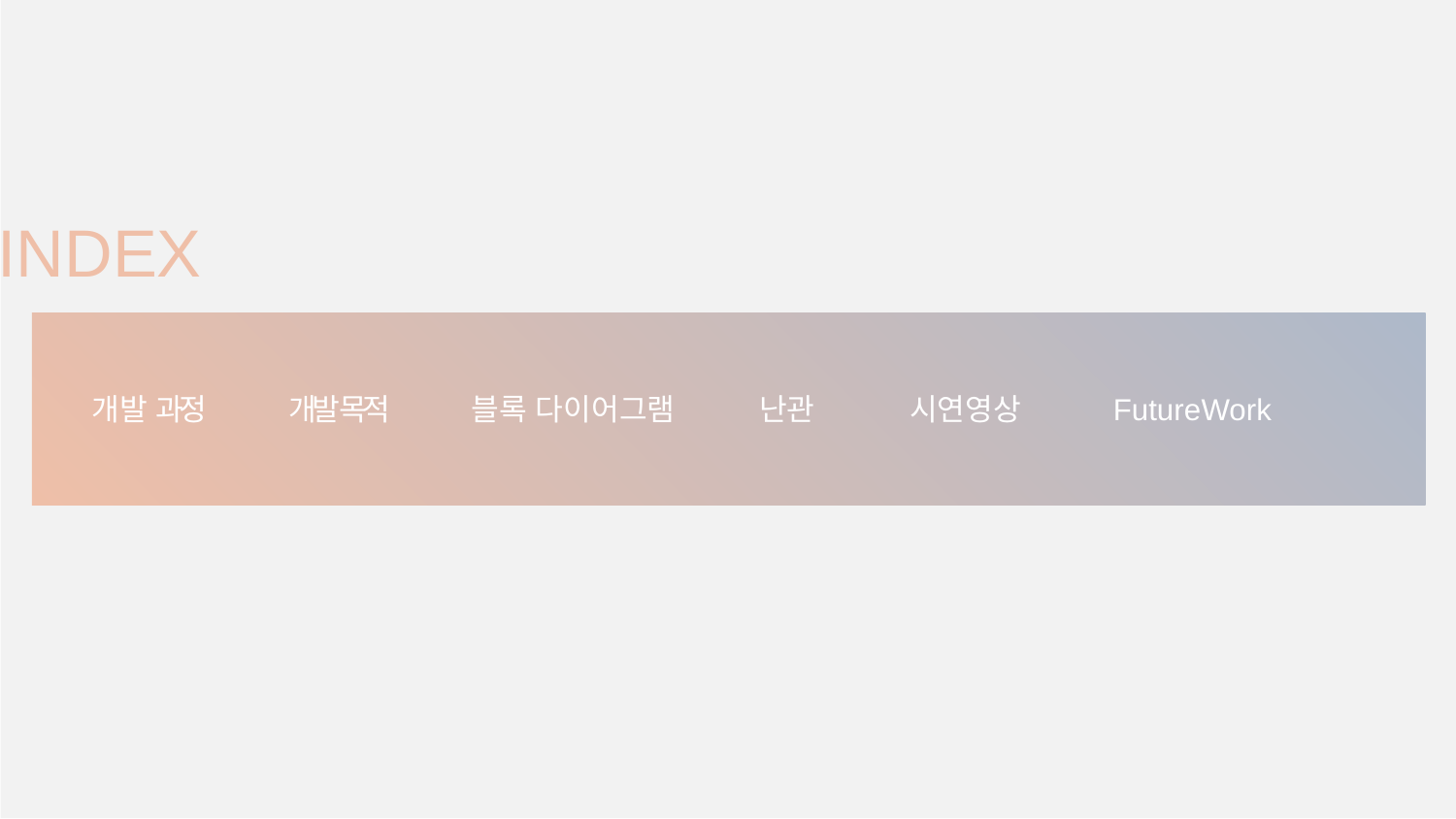

INDEX

블록 다이어그램
개발 과정
개발 목적
난관
시연영상
FutureWork